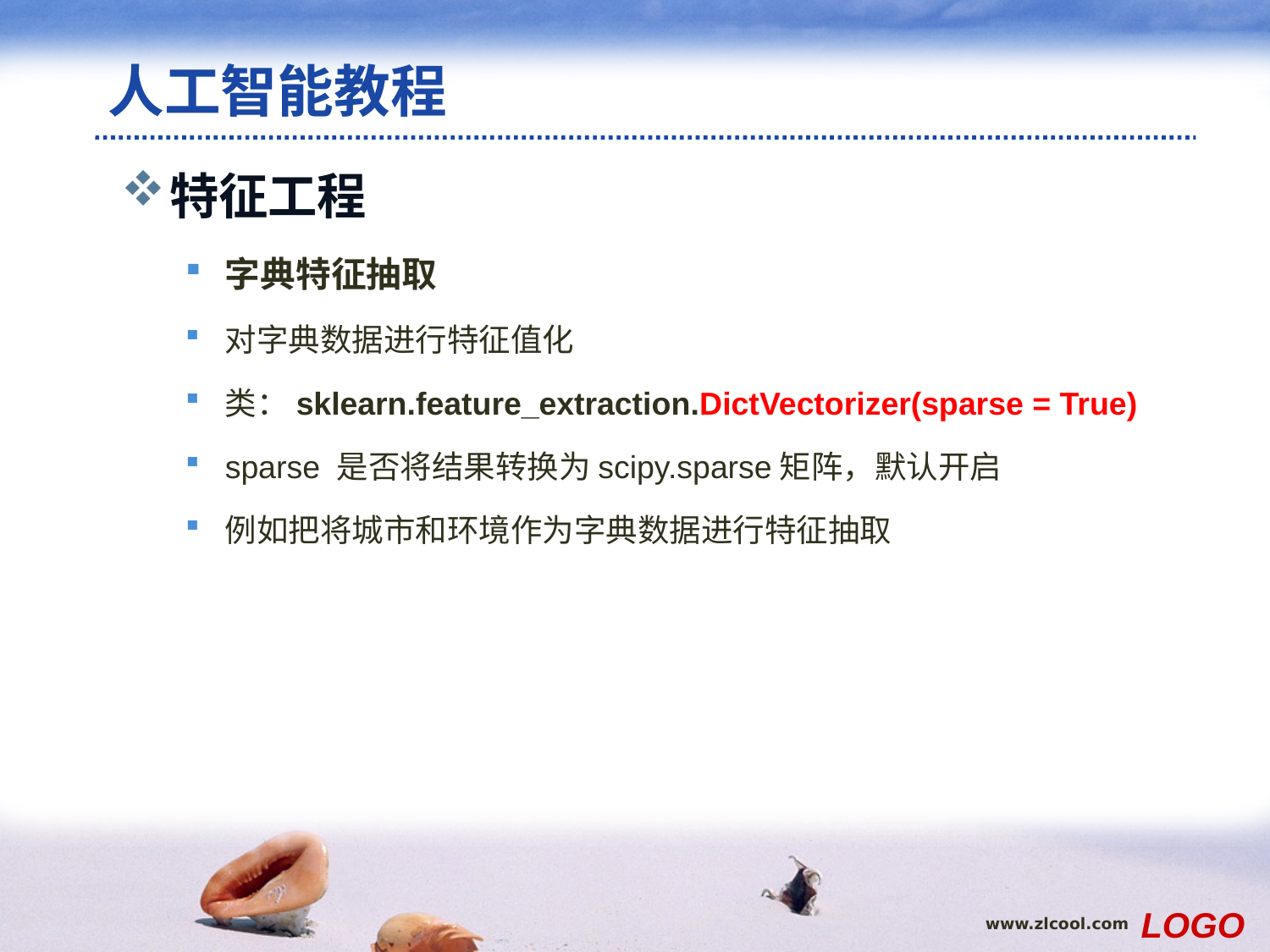

# 人工智能教程
特征工程
字典特征抽取
对字典数据进行特征值化
类：sklearn.feature_extraction.DictVectorizer(sparse = True)
sparse 是否将结果转换为scipy.sparse矩阵，默认开启
例如把将城市和环境作为字典数据进行特征抽取

LOGO
www.zlcool.com